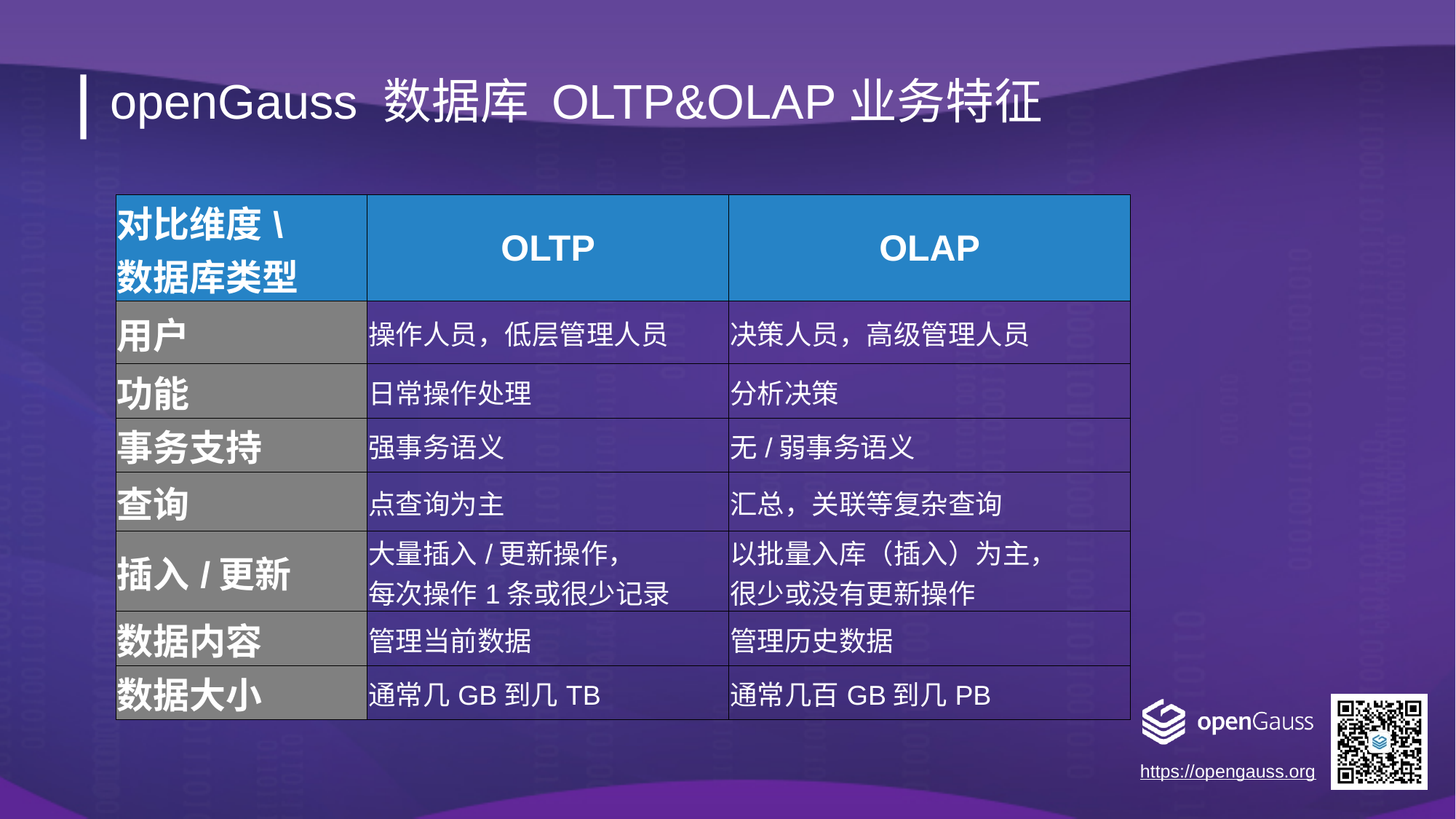

openGauss 数据库 OLTP&OLAP业务特征
| 对比维度\ 数据库类型 | OLTP | OLAP |
| --- | --- | --- |
| 用户 | 操作人员，低层管理人员 | 决策人员，高级管理人员 |
| 功能 | 日常操作处理 | 分析决策 |
| 事务支持 | 强事务语义 | 无/弱事务语义 |
| 查询 | 点查询为主 | 汇总，关联等复杂查询 |
| 插入/更新 | 大量插入/更新操作， 每次操作1条或很少记录 | 以批量入库（插入）为主， 很少或没有更新操作 |
| 数据内容 | 管理当前数据 | 管理历史数据 |
| 数据大小 | 通常几GB到几TB | 通常几百GB到几PB |